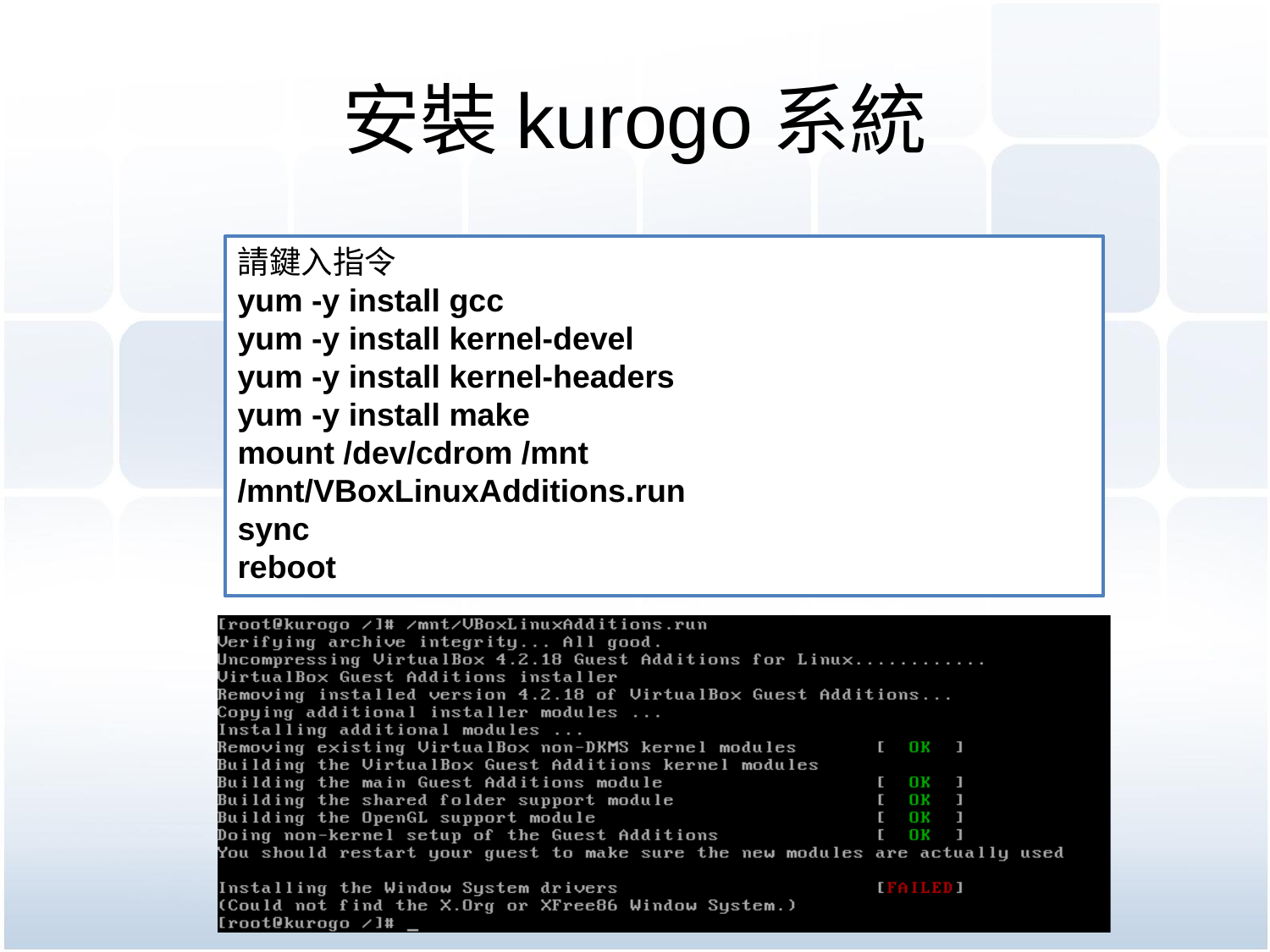

# 安裝kurogo系統
請鍵入指令
yum -y install gcc
yum -y install kernel-devel
yum -y install kernel-headers
yum -y install make
mount /dev/cdrom /mnt
/mnt/VBoxLinuxAdditions.run
sync
reboot